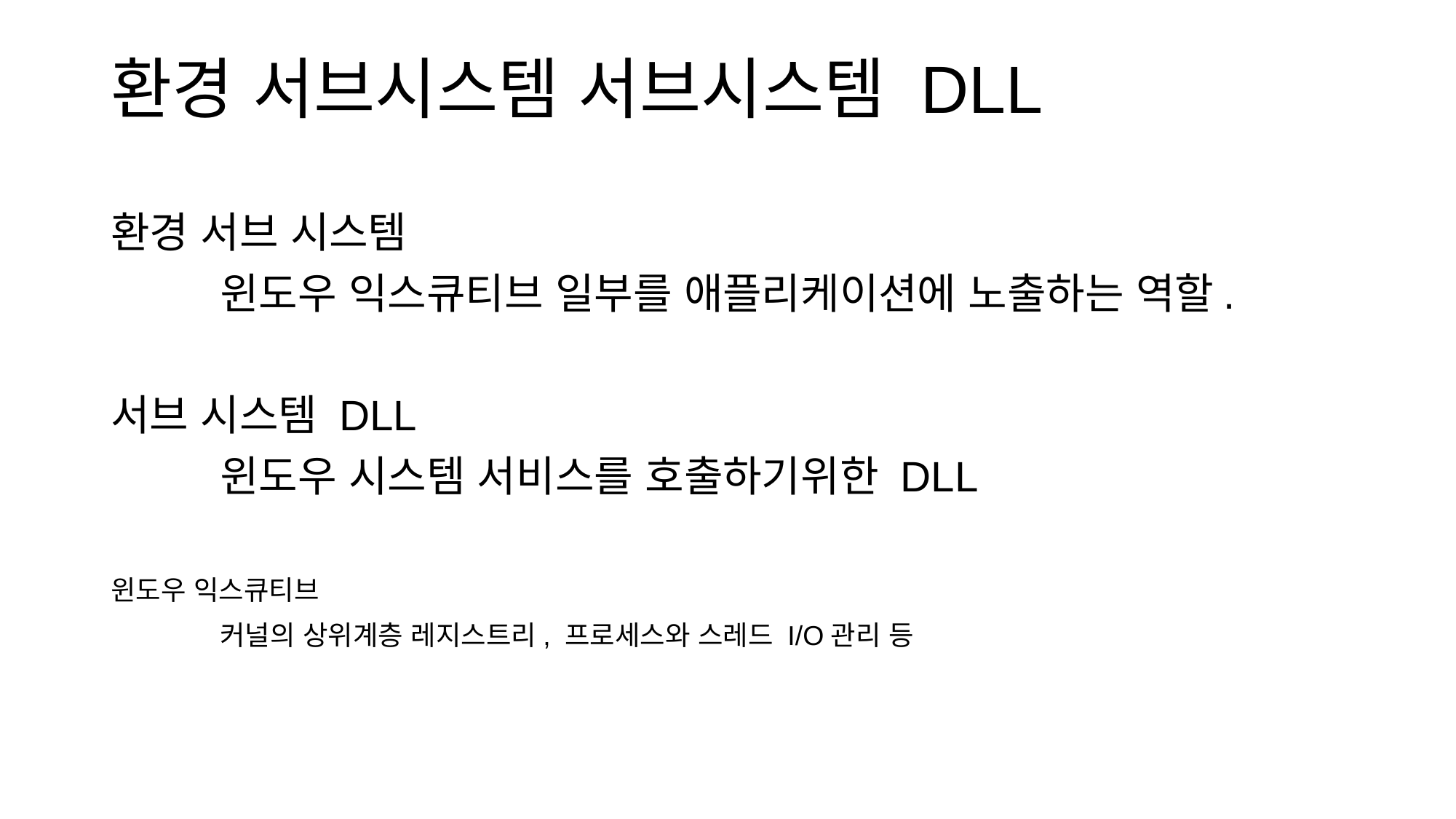

# 환경 서브시스템 서브시스템 DLL

환경 서브 시스템
	윈도우 익스큐티브 일부를 애플리케이션에 노출하는 역할.

서브 시스템 DLL
	윈도우 시스템 서비스를 호출하기위한 DLL

윈도우 익스큐티브
	커널의 상위계층 레지스트리, 프로세스와 스레드 I/O관리 등